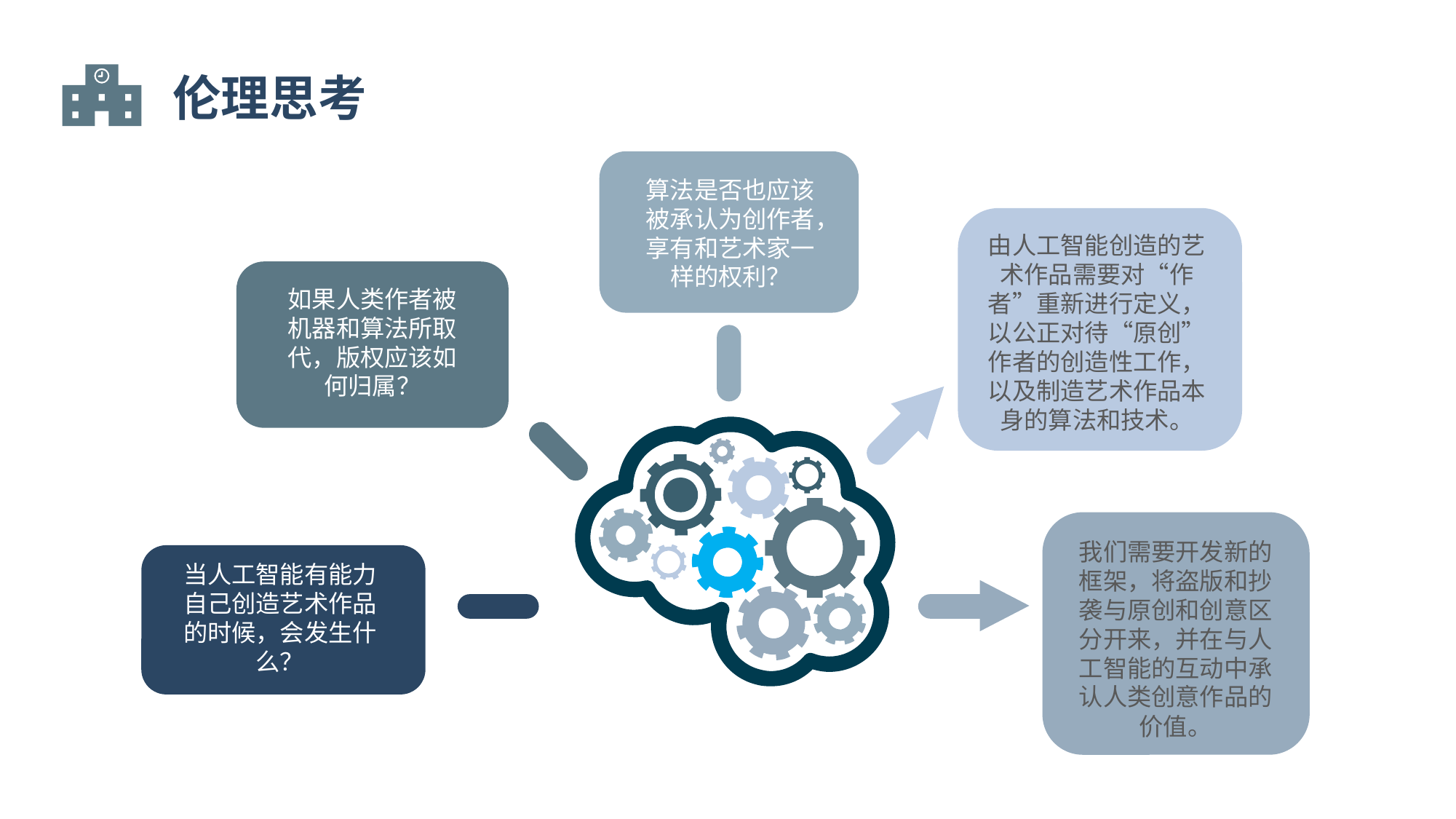

伦理思考

算法是否也应该被承认为创作者，享有和艺术家一样的权利？

由人工智能创造的艺术作品需要对“作者”重新进行定义，以公正对待“原创”作者的创造性工作，以及制造艺术作品本身的算法和技术。

如果人类作者被机器和算法所取代，版权应该如何归属？

我们需要开发新的框架，将盗版和抄袭与原创和创意区分开来，并在与人工智能的互动中承认人类创意作品的价值。

当人工智能有能力自己创造艺术作品的时候，会发生什么？